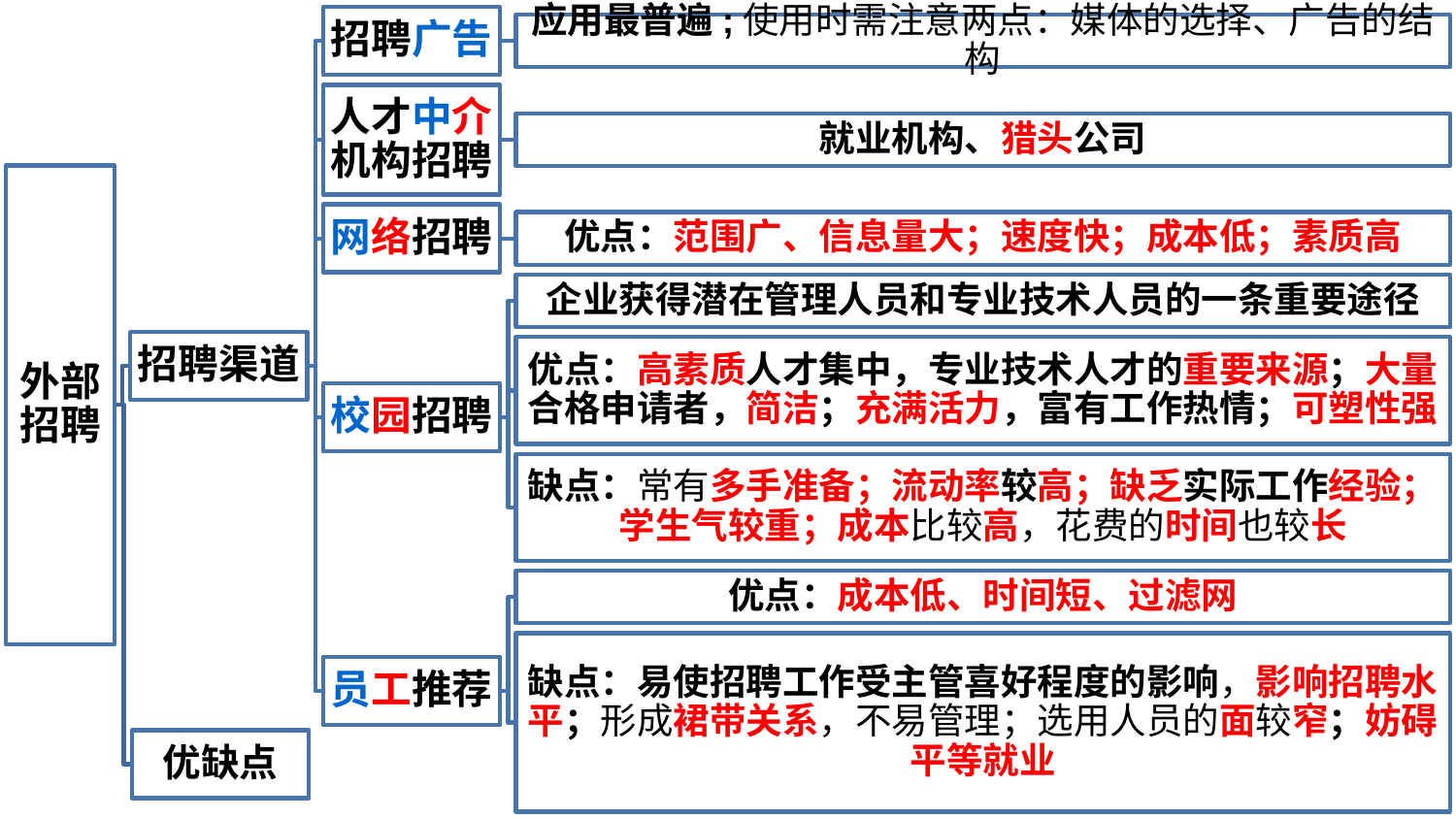

外部招聘
招聘渠道
招聘广告
应用最普遍;使用时需注意两点：媒体的选择、广告的结构
人才中介机构招聘
就业机构、猎头公司
网络招聘
优点：范围广、信息量大；速度快；成本低；素质高
校园招聘
企业获得潜在管理人员和专业技术人员的一条重要途径
优点：高素质人才集中，专业技术人才的重要来源；大量合格申请者，简洁；充满活力，富有工作热情；可塑性强
缺点：常有多手准备；流动率较高；缺乏实际工作经验；学生气较重；成本比较高，花费的时间也较长
员工推荐
优点：成本低、时间短、过滤网
缺点：易使招聘工作受主管喜好程度的影响，影响招聘水平；形成裙带关系，不易管理；选用人员的面较窄；妨碍平等就业
优缺点
多题型